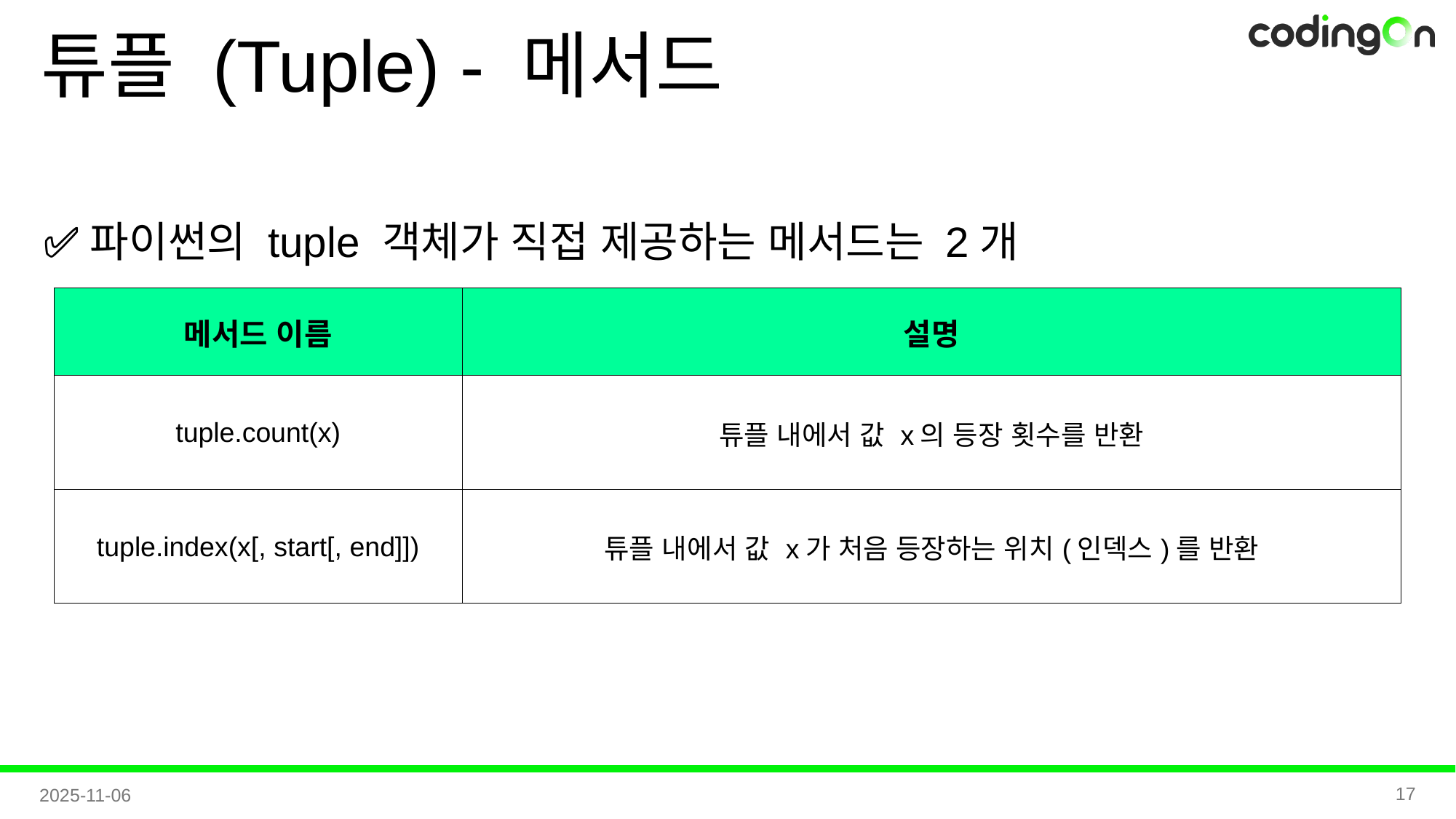

# 튜플 (Tuple) - 메서드
✅파이썬의 tuple 객체가 직접 제공하는 메서드는 2개
| 메서드 이름 | 설명 |
| --- | --- |
| tuple.count(x) | 튜플 내에서 값 x의 등장 횟수를 반환 |
| tuple.index(x[, start[, end]]) | 튜플 내에서 값 x가 처음 등장하는 위치(인덱스)를 반환 |
17
2025-11-06